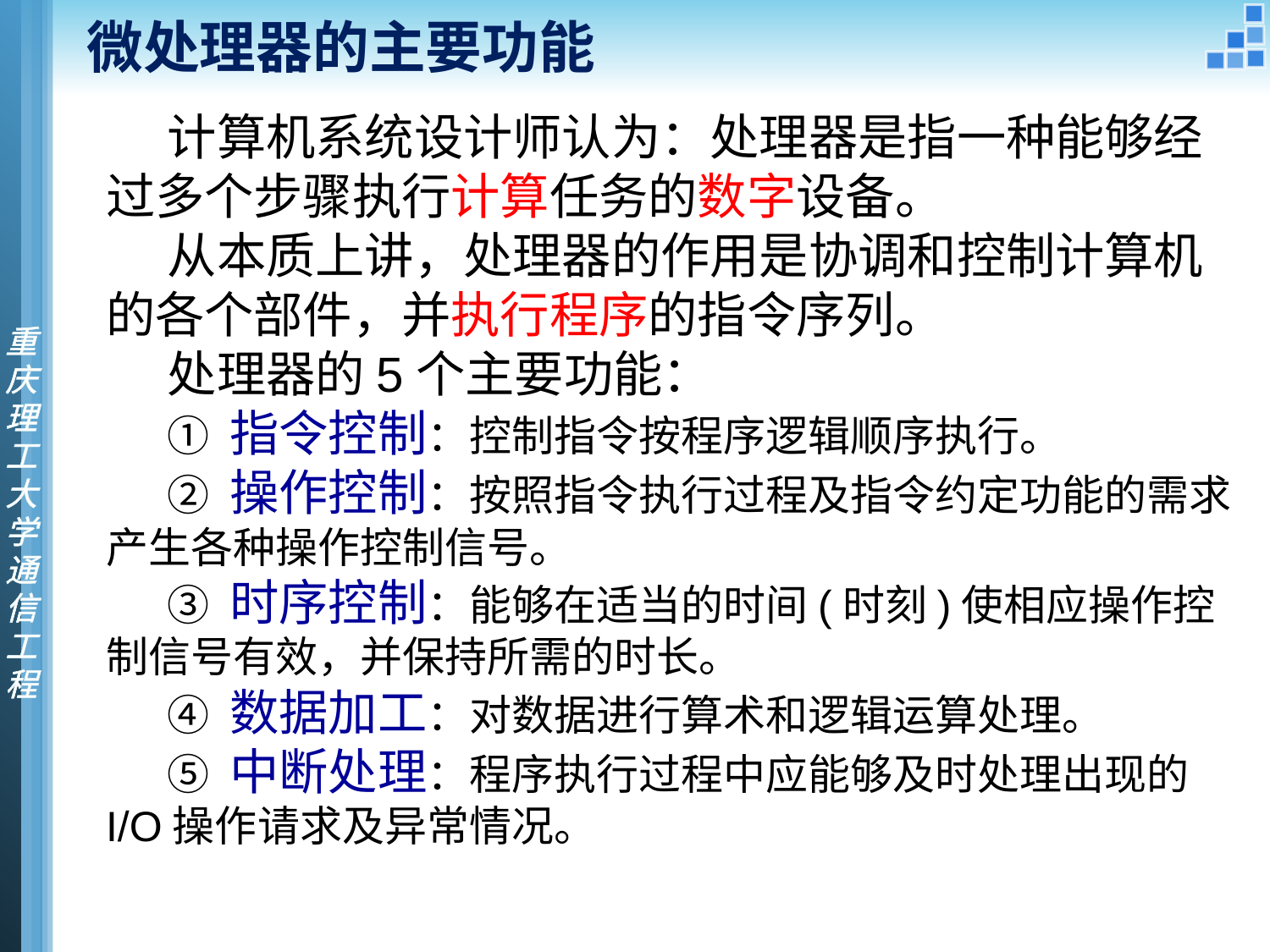

# 微处理器的主要功能
计算机系统设计师认为：处理器是指一种能够经过多个步骤执行计算任务的数字设备。
从本质上讲，处理器的作用是协调和控制计算机的各个部件，并执行程序的指令序列。
处理器的5个主要功能：
① 指令控制：控制指令按程序逻辑顺序执行。
② 操作控制：按照指令执行过程及指令约定功能的需求产生各种操作控制信号。
③ 时序控制：能够在适当的时间(时刻)使相应操作控制信号有效，并保持所需的时长。
④ 数据加工：对数据进行算术和逻辑运算处理。
⑤ 中断处理：程序执行过程中应能够及时处理出现的I/O操作请求及异常情况。